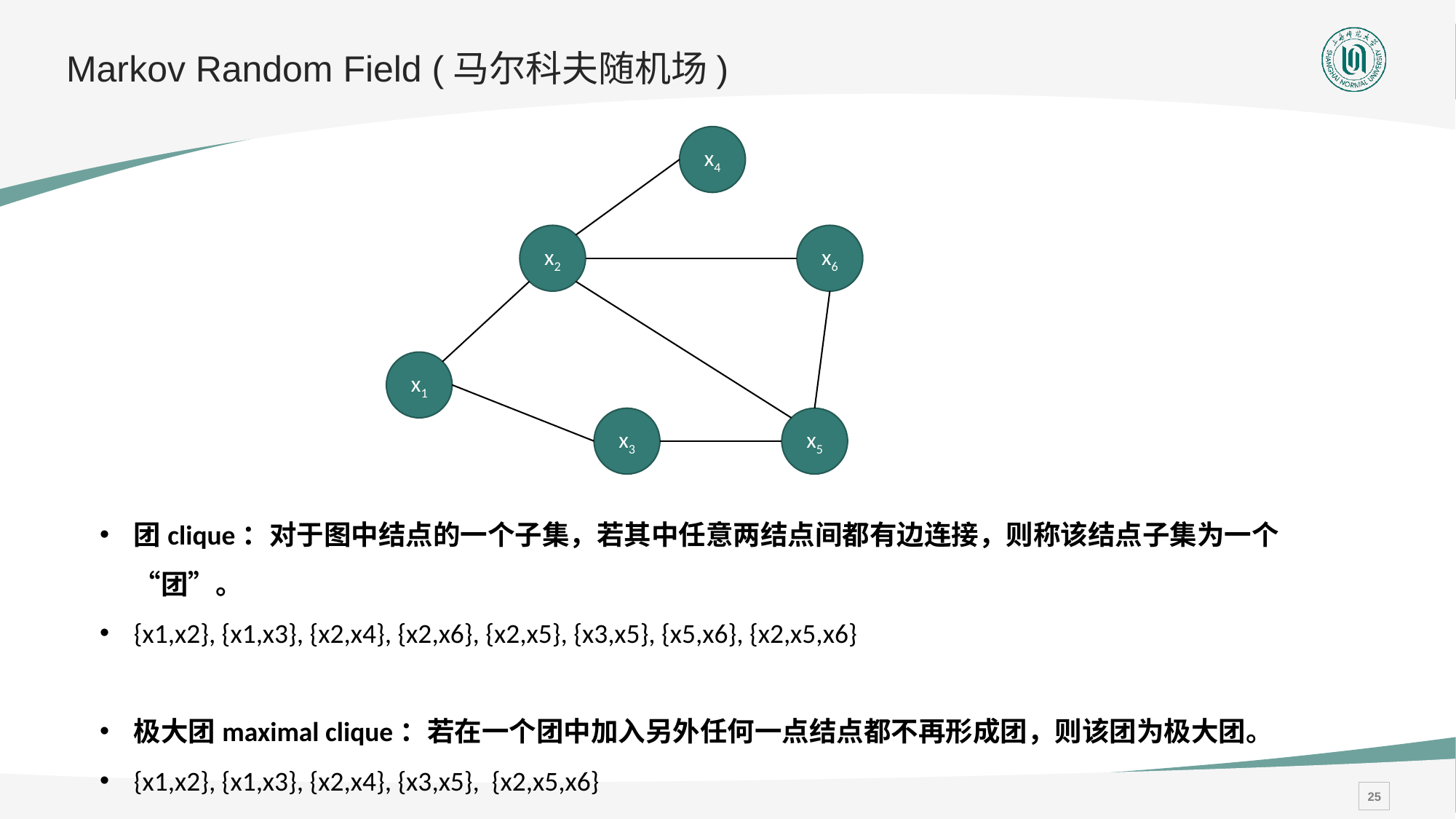

# Markov Random Field (马尔科夫随机场)
x4
x2
x6
x1
x3
x5
团clique：对于图中结点的一个子集，若其中任意两结点间都有边连接，则称该结点子集为一个“团”。
{x1,x2}, {x1,x3}, {x2,x4}, {x2,x6}, {x2,x5}, {x3,x5}, {x5,x6}, {x2,x5,x6}

极大团maximal clique：若在一个团中加入另外任何一点结点都不再形成团，则该团为极大团。
{x1,x2}, {x1,x3}, {x2,x4}, {x3,x5},  {x2,x5,x6}